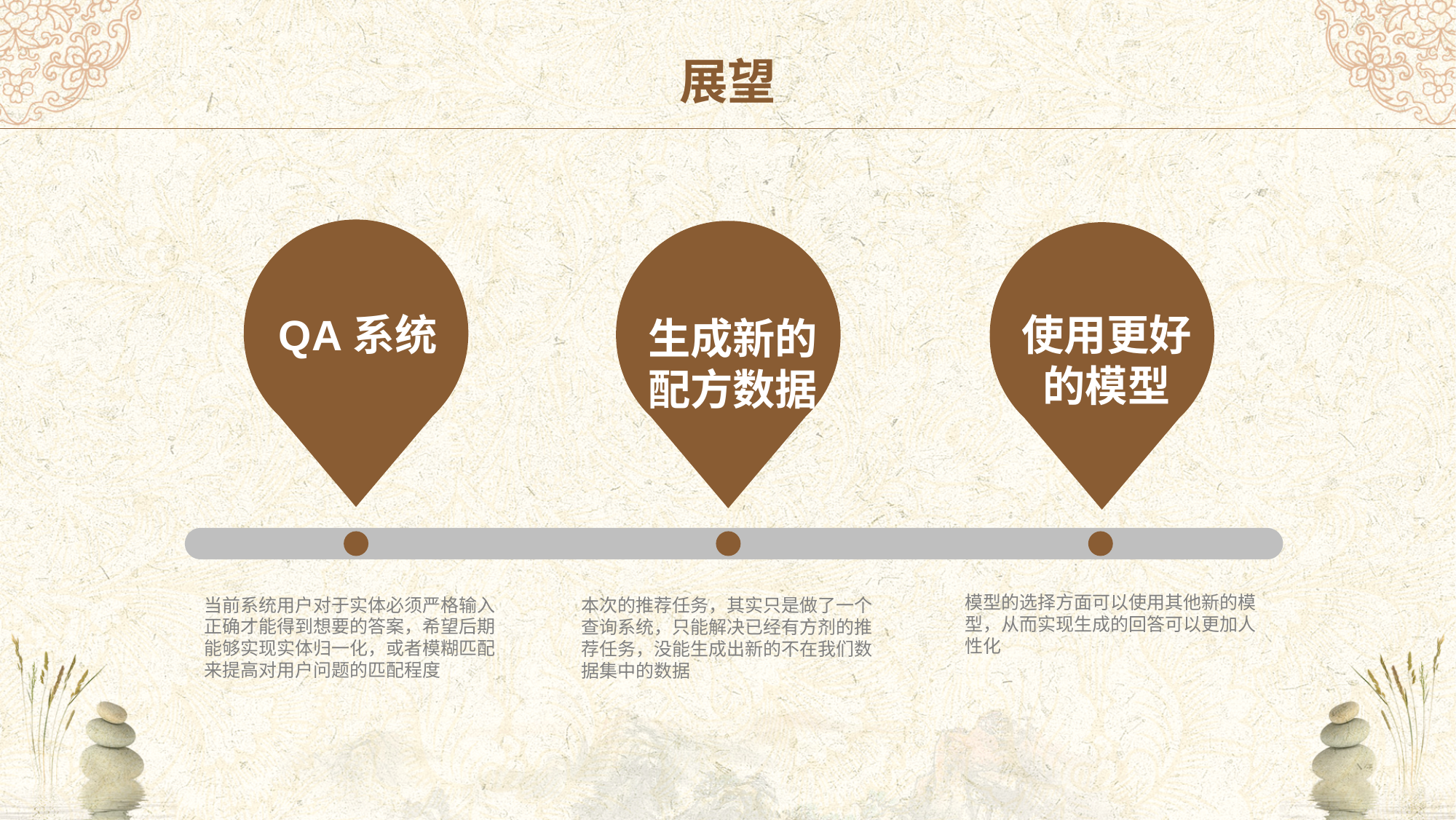

展望

QA系统
使用更好的模型
生成新的配方数据

模型的选择方面可以使用其他新的模型，从而实现生成的回答可以更加人性化
当前系统用户对于实体必须严格输入正确才能得到想要的答案，希望后期能够实现实体归一化，或者模糊匹配来提高对用户问题的匹配程度
本次的推荐任务，其实只是做了一个查询系统，只能解决已经有方剂的推荐任务，没能生成出新的不在我们数据集中的数据